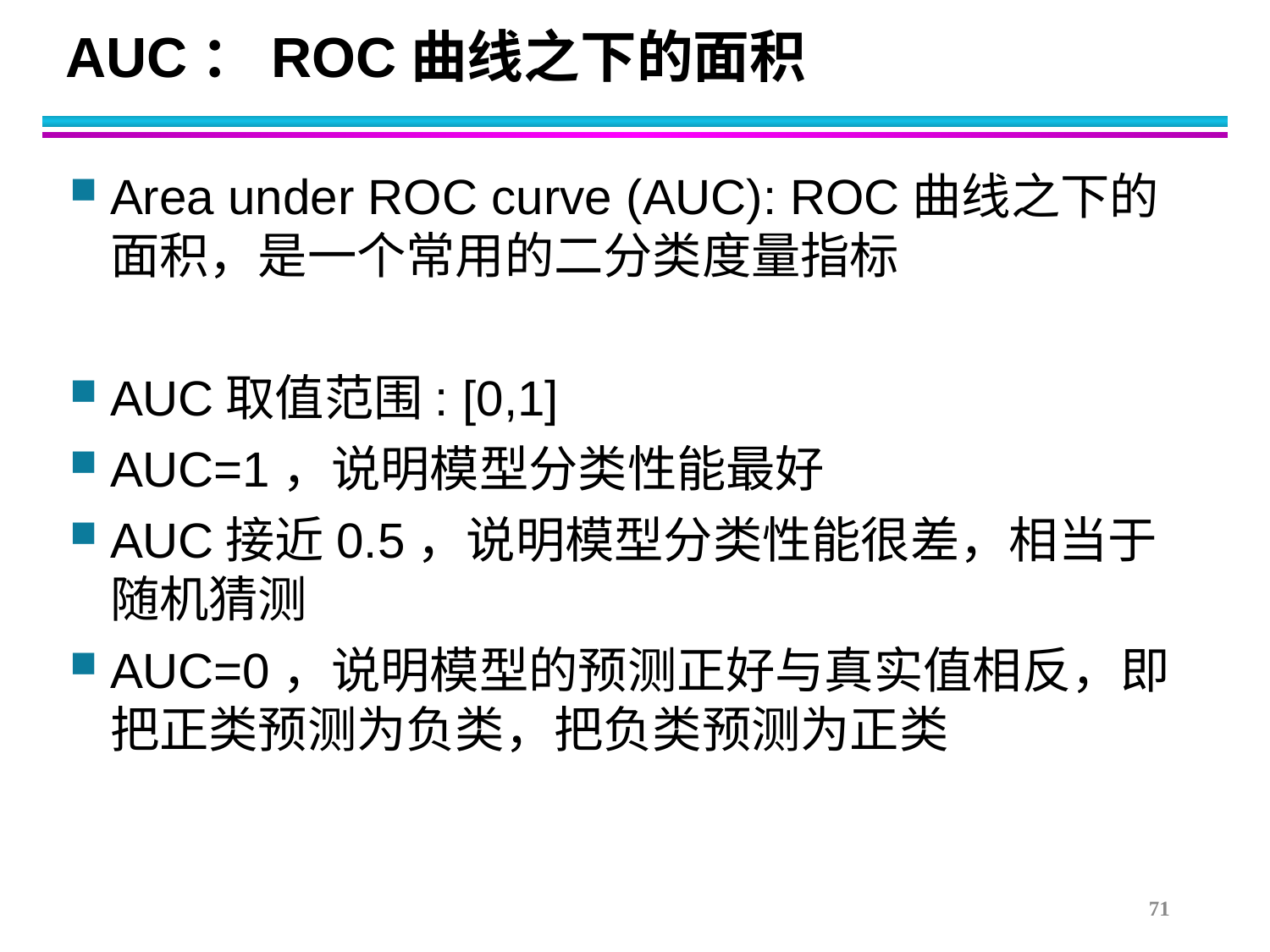

# AUC：ROC曲线之下的面积
Area under ROC curve (AUC): ROC曲线之下的面积，是一个常用的二分类度量指标

AUC取值范围: [0,1]
AUC=1，说明模型分类性能最好
AUC接近0.5，说明模型分类性能很差，相当于随机猜测
AUC=0，说明模型的预测正好与真实值相反，即把正类预测为负类，把负类预测为正类

71